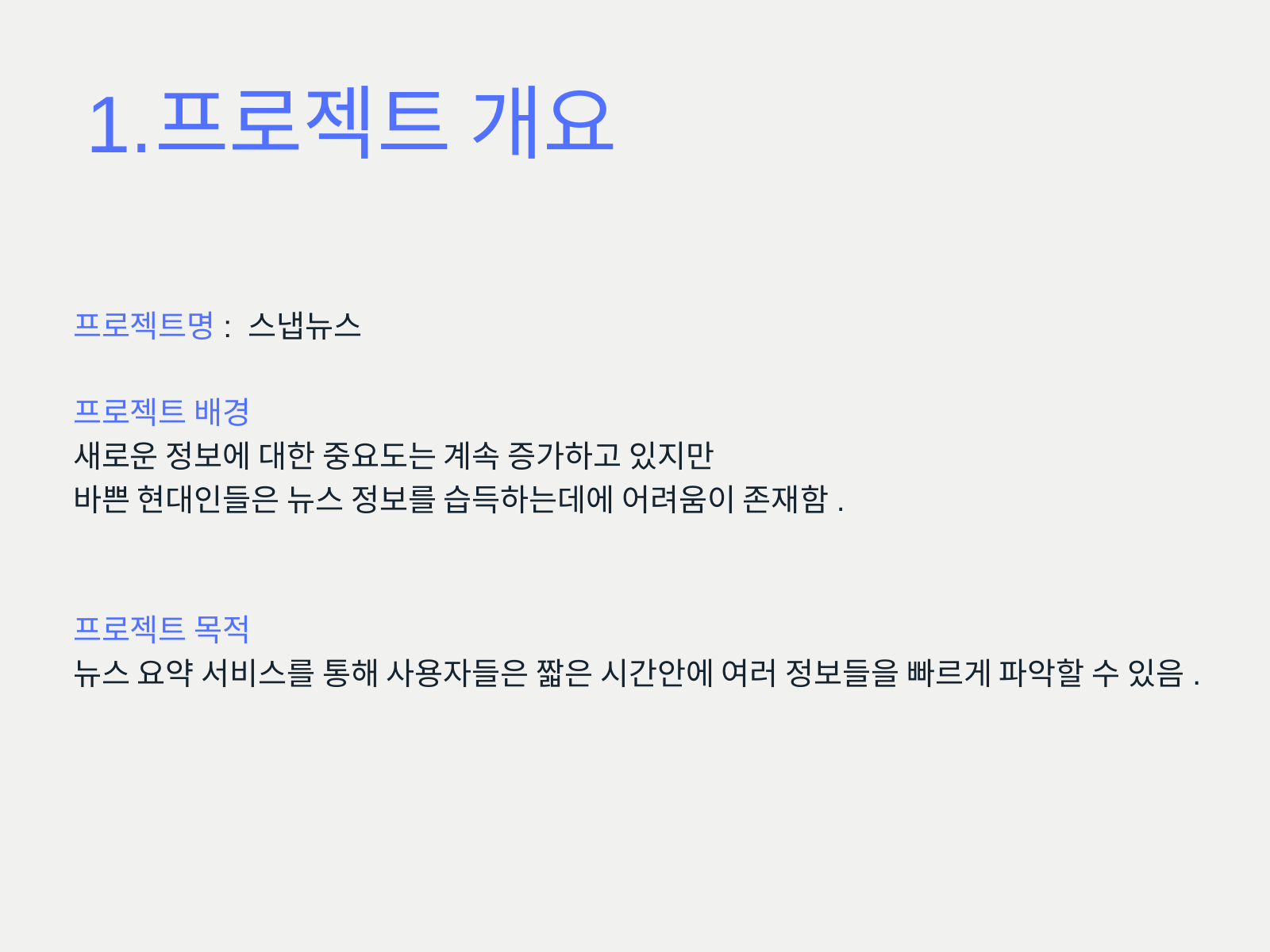

프로젝트 개요
프로젝트명: 스냅뉴스

프로젝트 배경
새로운 정보에 대한 중요도는 계속 증가하고 있지만
바쁜 현대인들은 뉴스 정보를 습득하는데에 어려움이 존재함.

프로젝트 목적
뉴스 요약 서비스를 통해 사용자들은 짧은 시간안에 여러 정보들을 빠르게 파악할 수 있음.